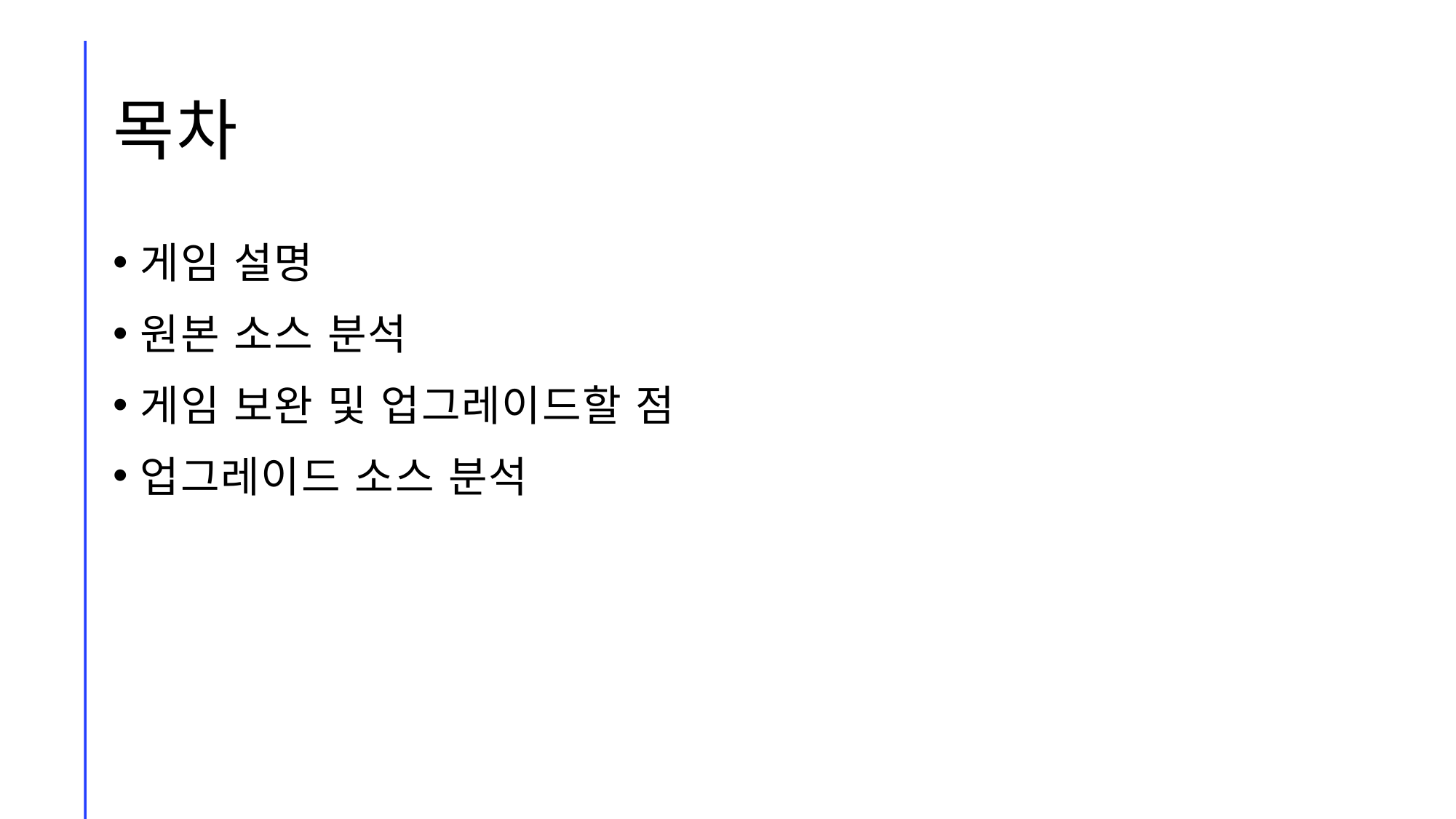

# 목차
게임 설명
원본 소스 분석
게임 보완 및 업그레이드할 점
업그레이드 소스 분석